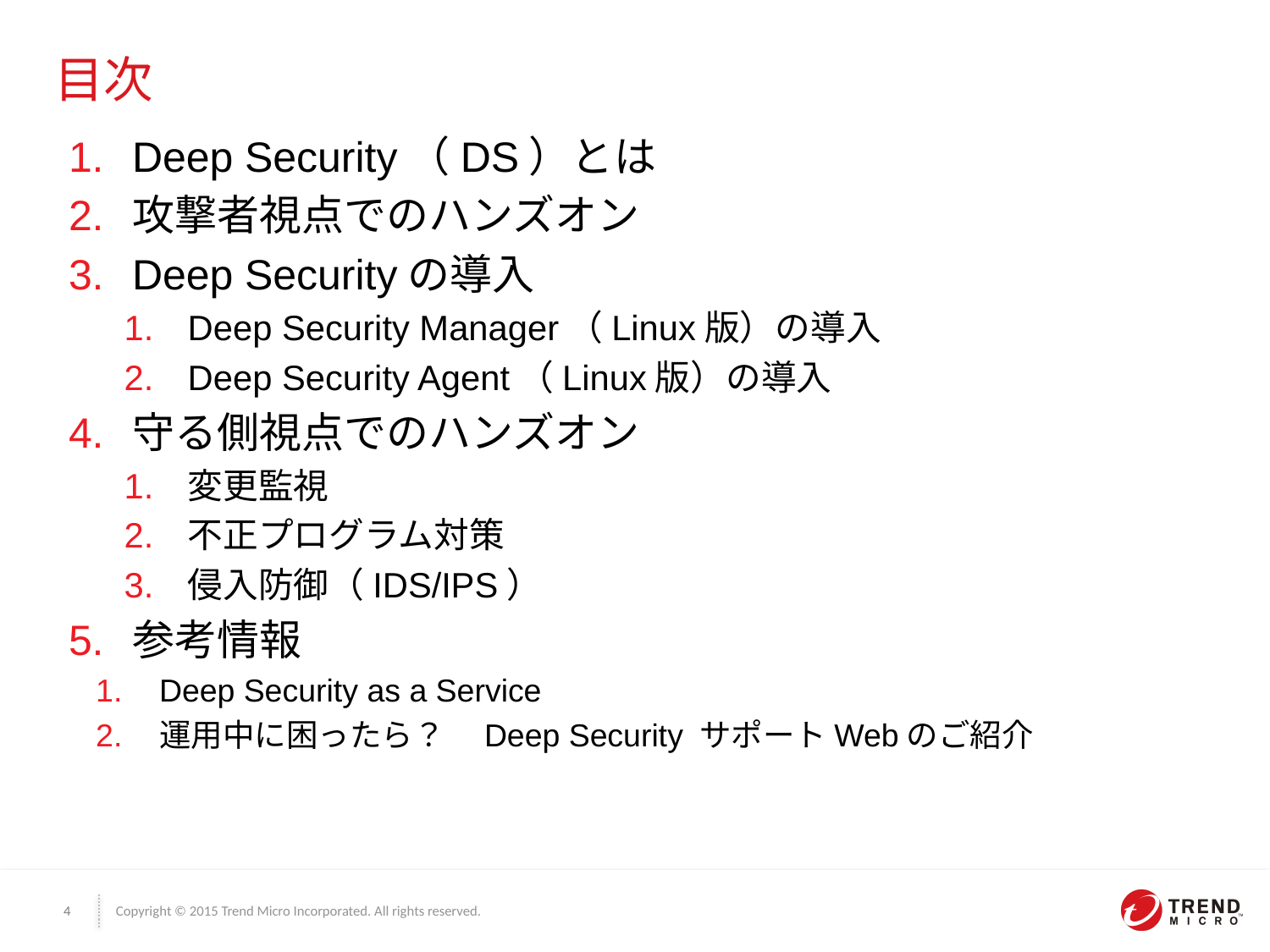

# 目次
Deep Security（DS）とは
攻撃者視点でのハンズオン
Deep Securityの導入
Deep Security Manager（Linux版）の導入
Deep Security Agent（Linux版）の導入
守る側視点でのハンズオン
変更監視
不正プログラム対策
侵入防御（IDS/IPS）
参考情報
Deep Security as a Service
運用中に困ったら？　Deep Security サポートWebのご紹介